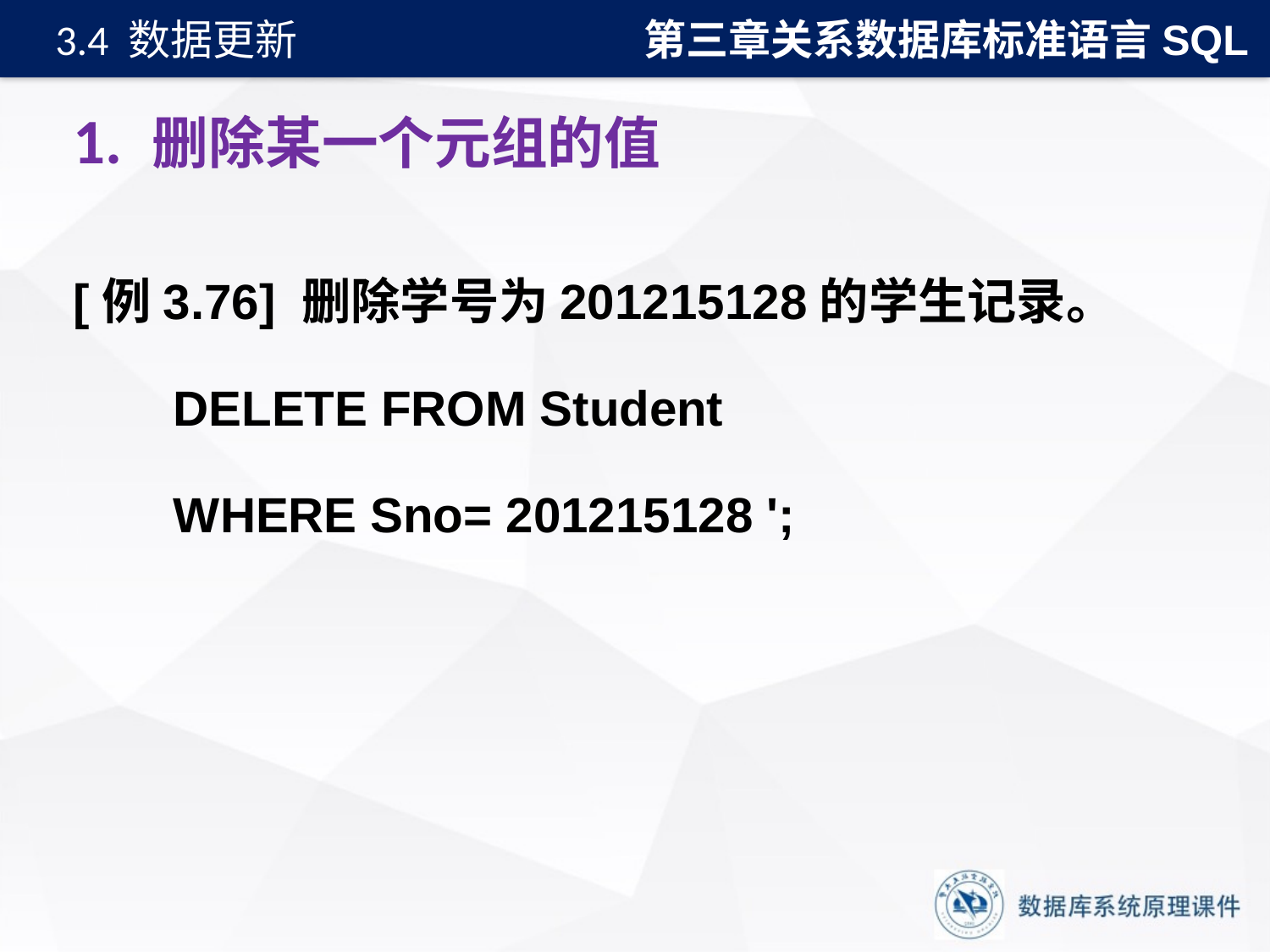

第三章关系数据库标准语言SQL
3.4 数据更新
# 1. 删除某一个元组的值
[例3.76] 删除学号为201215128的学生记录。
DELETE FROM Student
WHERE Sno= 201215128 ';